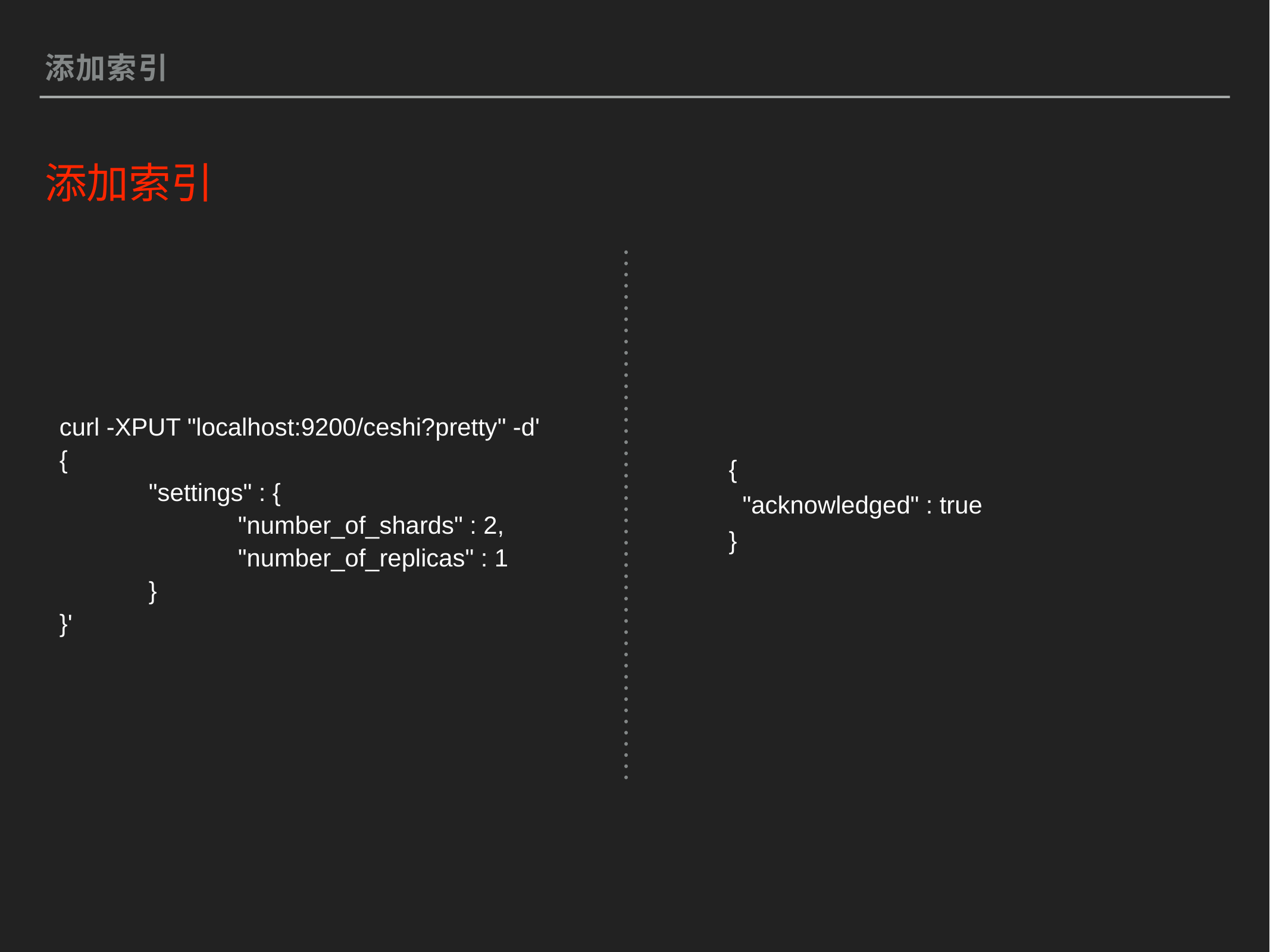

添加索引
添加索引

curl -XPUT "localhost:9200/ceshi?pretty" -d'
{
	"settings" : {
		"number_of_shards" : 2,
		"number_of_replicas" : 1
	}
}'
{
  "acknowledged" : true
}